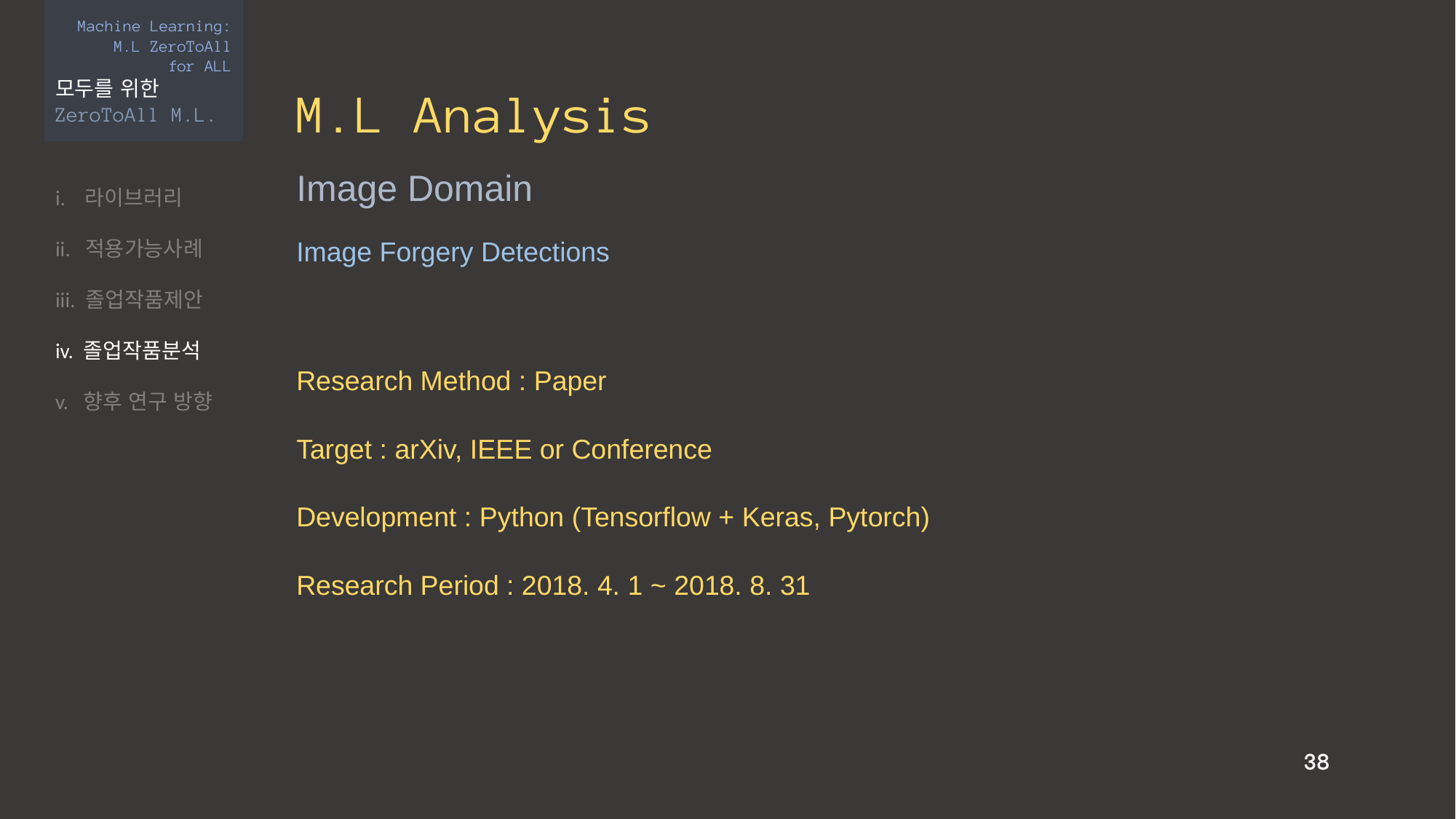

Machine Learning:
M.L ZeroToAll
for ALL
모두를 위한
ZeroToAll M.L.
M.L Analysis
i.   라이브러리

ii.  적용가능사례

iii. 졸업작품제안

iv. 졸업작품분석

v.  향후 연구 방향
Image Domain
Image Forgery Detections
Research Method : Paper
Target : arXiv, IEEE or Conference
Development : Python (Tensorflow + Keras, Pytorch)
Research Period : 2018. 4. 1 ~ 2018. 8. 31
38